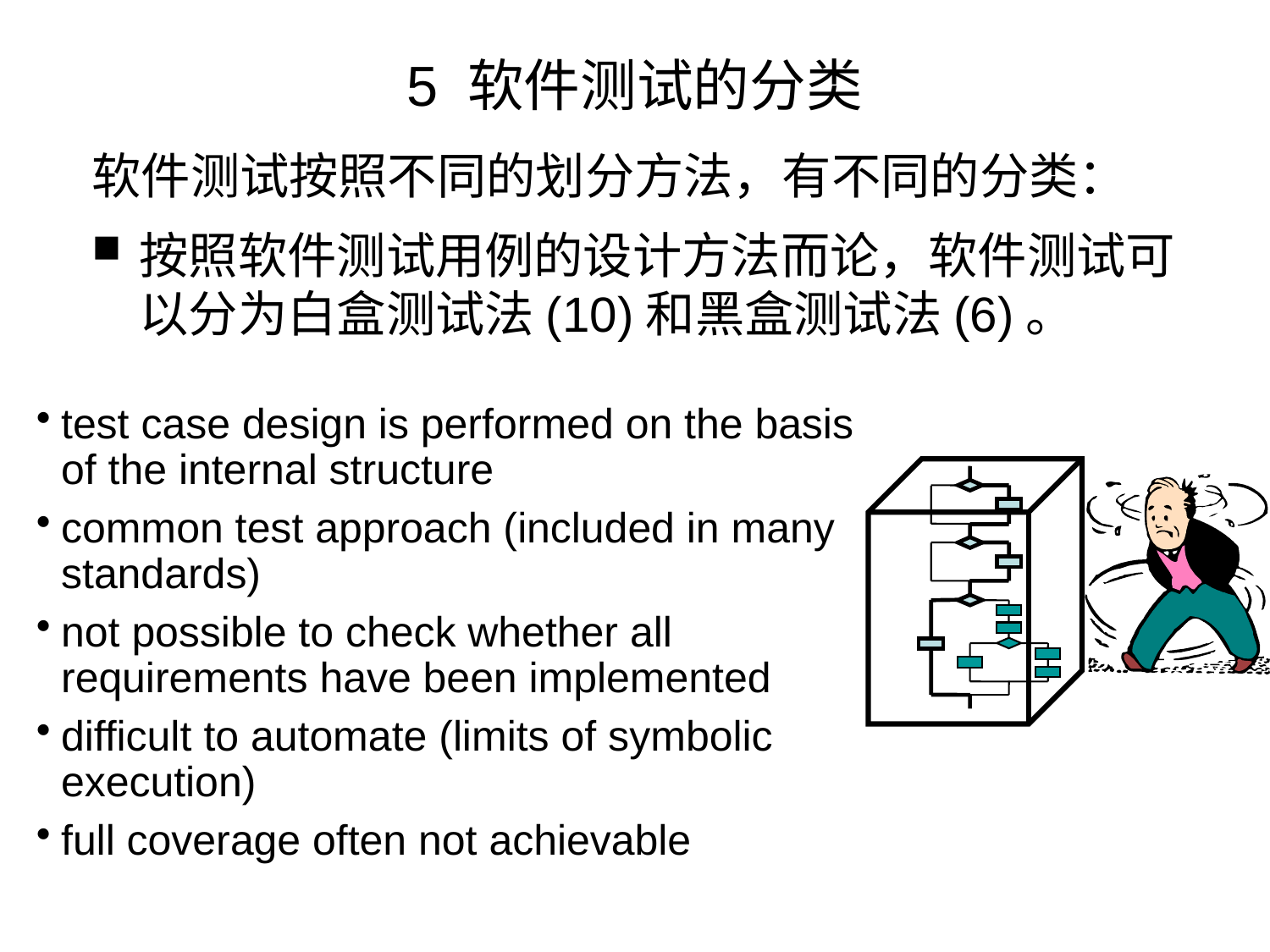

# 5 软件测试的分类
软件测试按照不同的划分方法，有不同的分类：
按照软件测试用例的设计方法而论，软件测试可以分为白盒测试法(10)和黑盒测试法(6)。
test case design is performed on the basis of the internal structure
common test approach (included in many standards)
not possible to check whether all requirements have been implemented
difficult to automate (limits of symbolic execution)
full coverage often not achievable